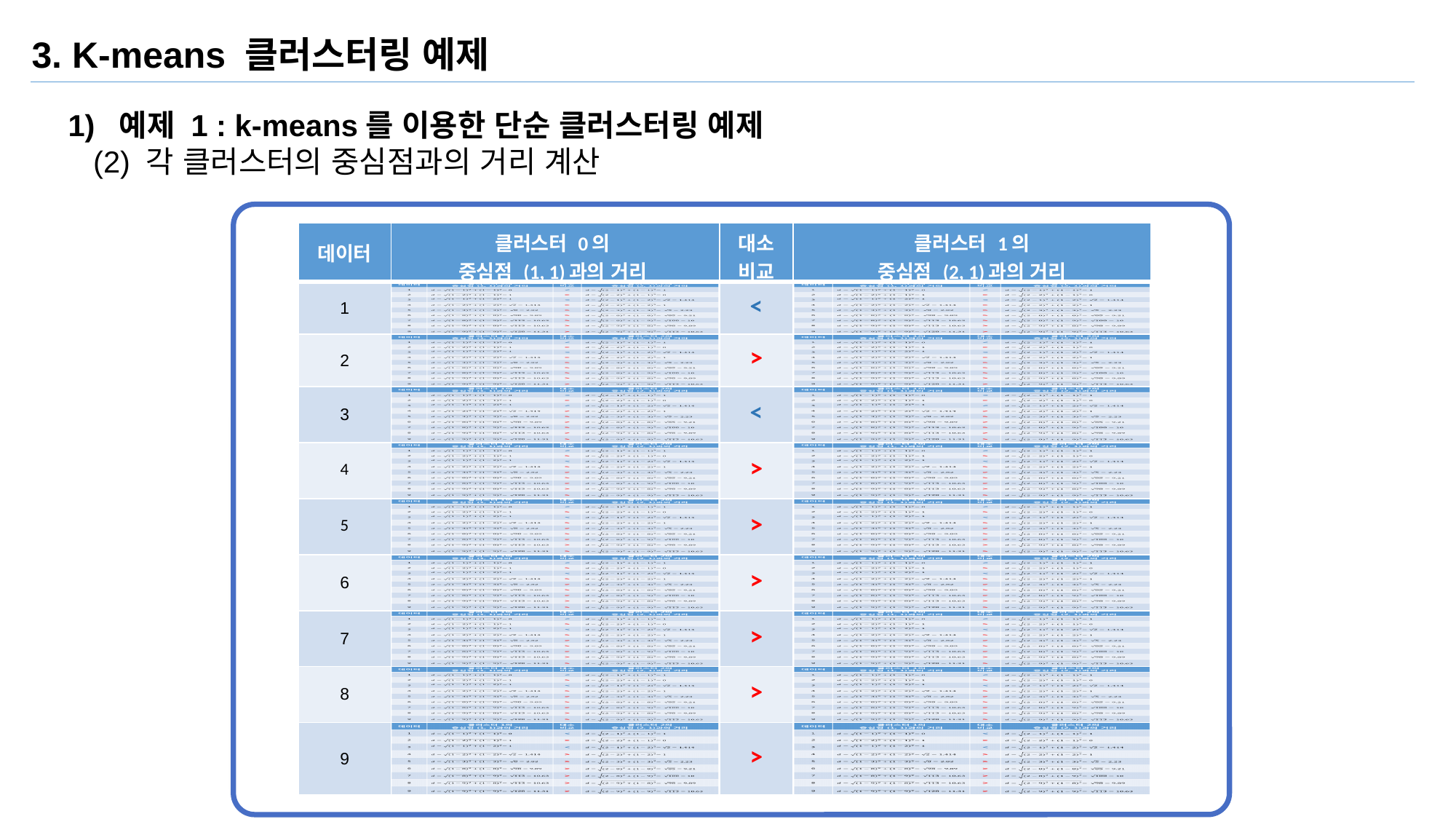

3. K-means 클러스터링 예제
1)  예제 1 : k-means를 이용한 단순 클러스터링 예제
   (2) 각 클러스터의 중심점과의 거리 계산

| 데이터 | 클러스터 0의 중심점 (1, 1)과의 거리 | 대소 비교 | 클러스터 1의 중심점 (2, 1)과의 거리 |
| --- | --- | --- | --- |
| 1 |  | < |  |
| 2 |  | > |  |
| 3 |  | < |  |
| 4 |  | > |  |
| 5 |  | > |  |
| 6 |  | > |  |
| 7 |  | > |  |
| 8 |  | > |  |
| 9 |  | > |  |